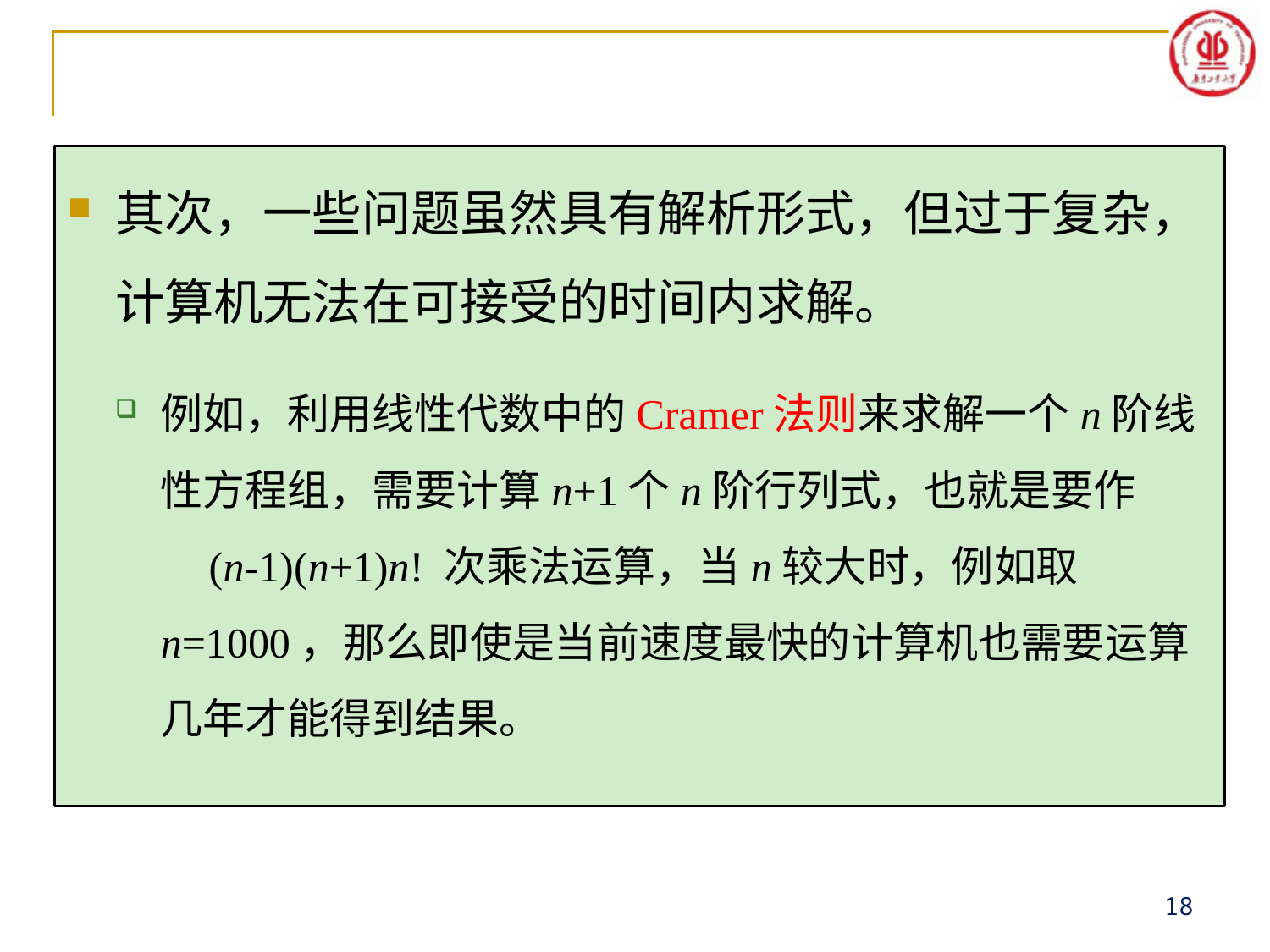

其次，一些问题虽然具有解析形式，但过于复杂，计算机无法在可接受的时间内求解。
例如，利用线性代数中的Cramer法则来求解一个n阶线性方程组，需要计算n+1个n阶行列式，也就是要作             (n-1)(n+1)n! 次乘法运算，当n较大时，例如取n=1000，那么即使是当前速度最快的计算机也需要运算几年才能得到结果。
18